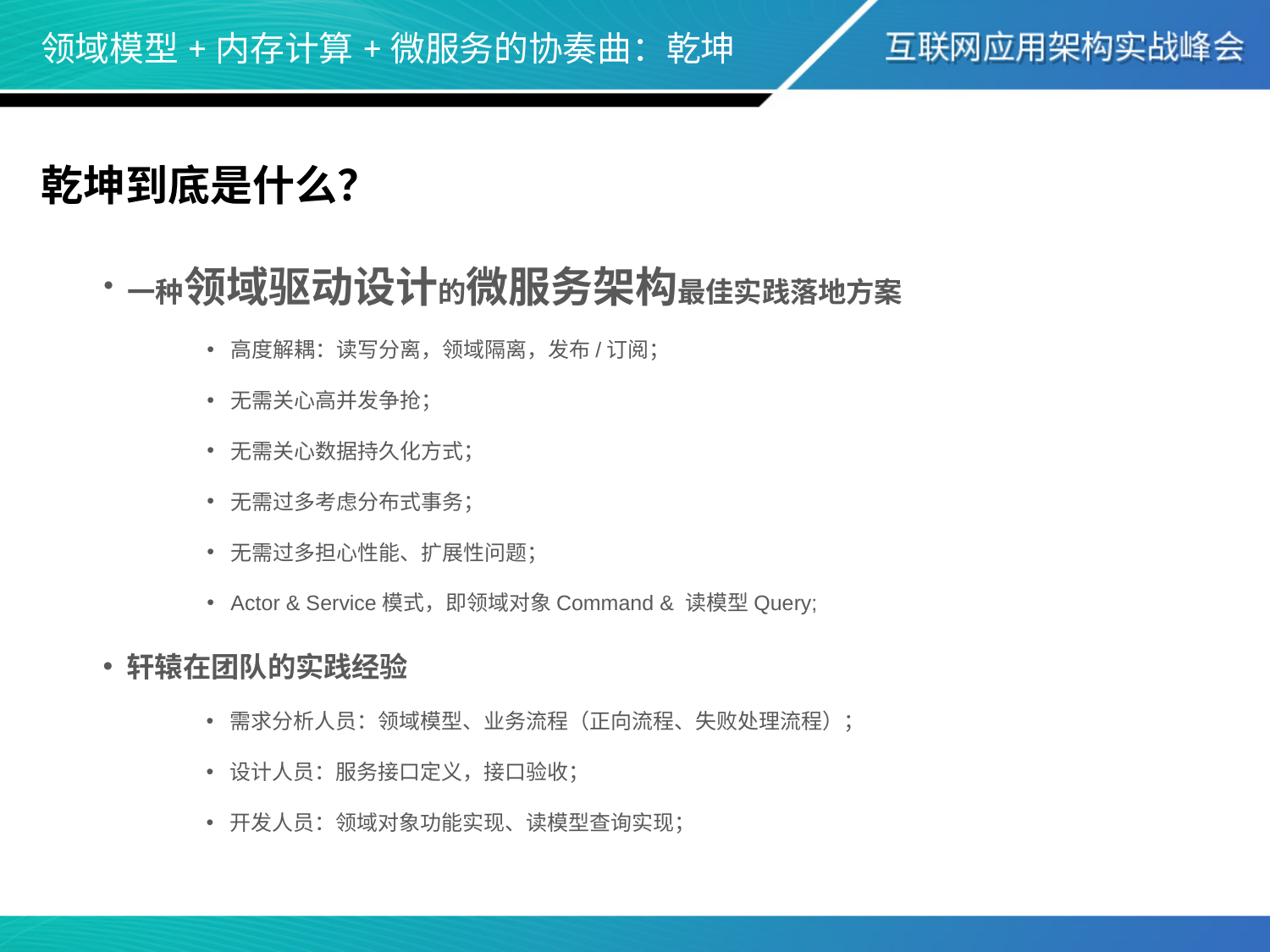

# 领域模型+内存计算+微服务的协奏曲：乾坤
乾坤到底是什么？
一种领域驱动设计的微服务架构最佳实践落地方案
高度解耦：读写分离，领域隔离，发布/订阅；
无需关心高并发争抢；
无需关心数据持久化方式；
无需过多考虑分布式事务；
无需过多担心性能、扩展性问题；
Actor & Service模式，即领域对象Command & 读模型Query;

轩辕在团队的实践经验
需求分析人员：领域模型、业务流程（正向流程、失败处理流程）；
设计人员：服务接口定义，接口验收；
开发人员：领域对象功能实现、读模型查询实现；